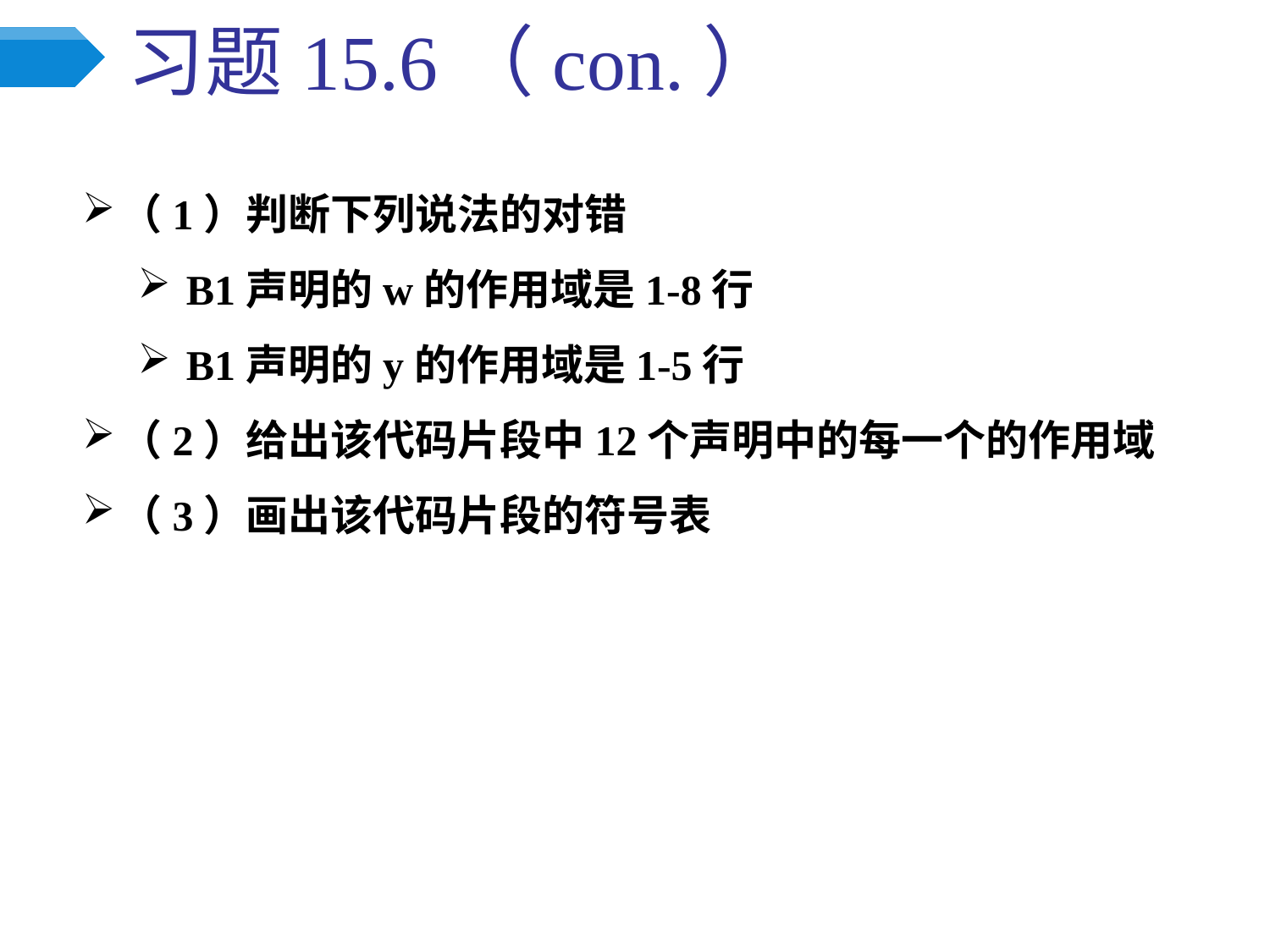

# 习题15.6（con.）
（1）判断下列说法的对错
 B1声明的w的作用域是1-8行
 B1声明的y的作用域是1-5行
（2）给出该代码片段中12个声明中的每一个的作用域
（3）画出该代码片段的符号表